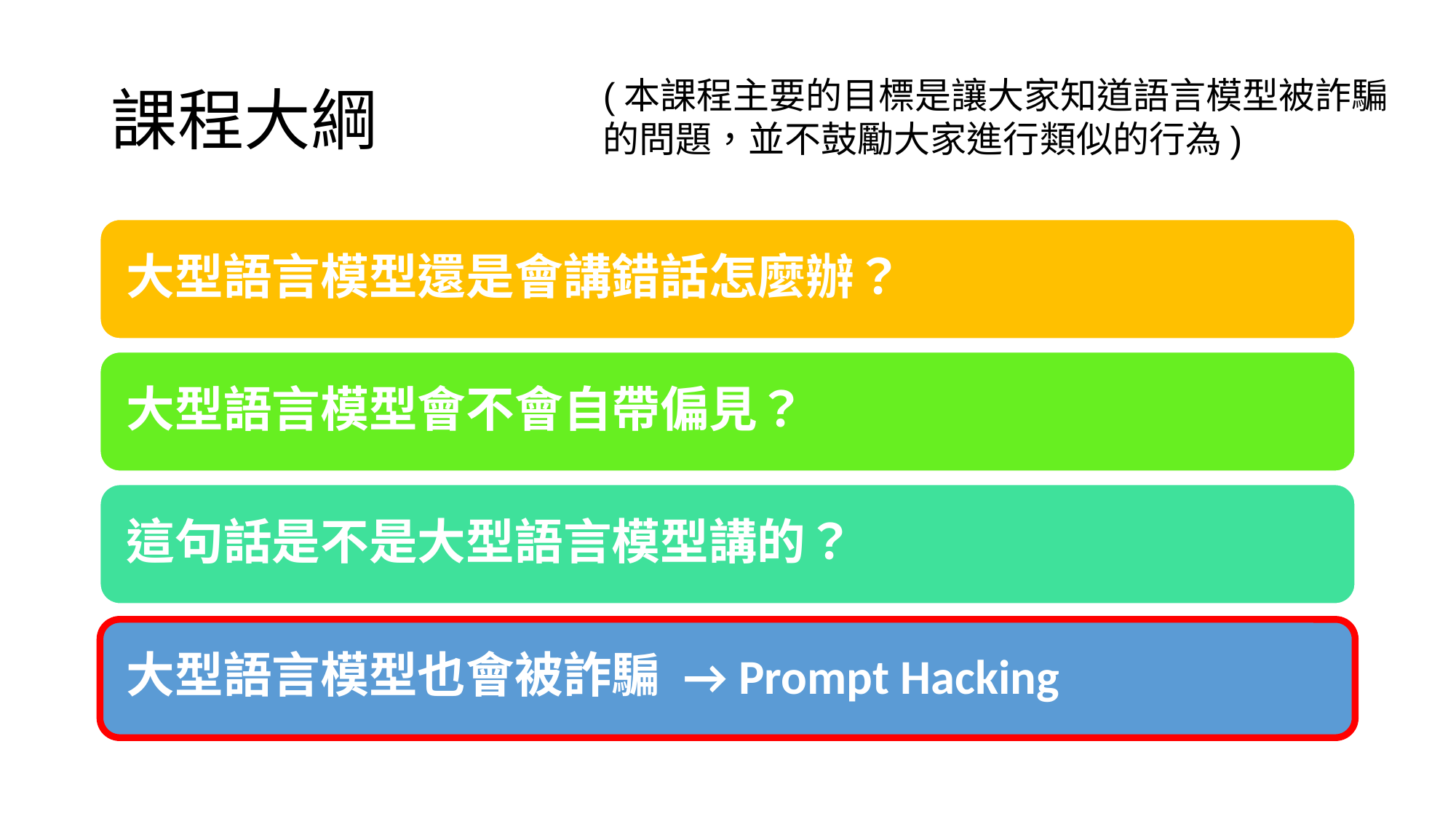

# 課程大綱
(本課程主要的目標是讓大家知道語言模型被詐騙的問題，並不鼓勵大家進行類似的行為)
大型語言模型還是會講錯話怎麼辦？
大型語言模型會不會自帶偏見？
這句話是不是大型語言模型講的？
大型語言模型也會被詐騙

→ Prompt Hacking